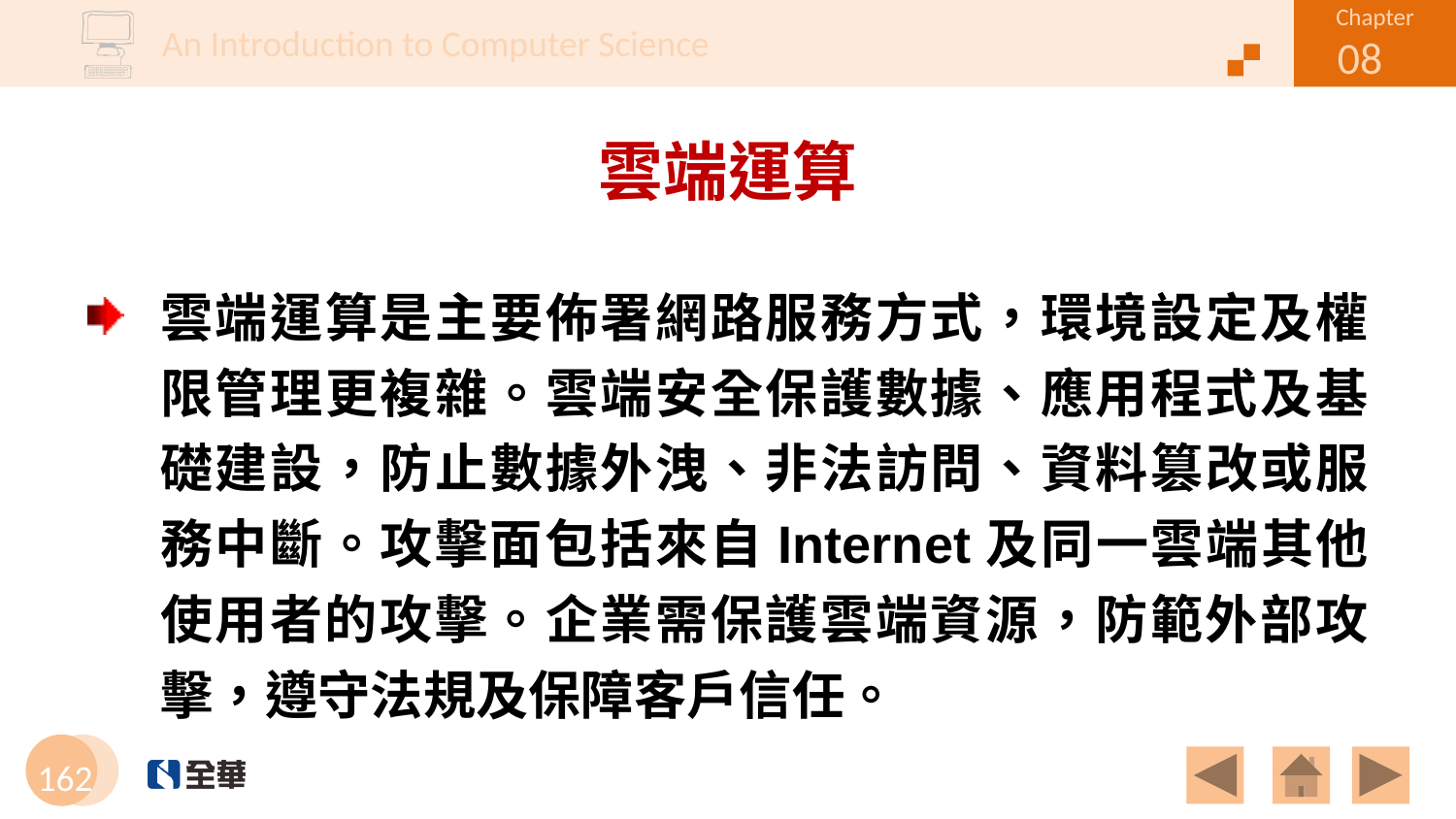

# 雲端運算
雲端運算是主要佈署網路服務方式，環境設定及權限管理更複雜。雲端安全保護數據、應用程式及基礎建設，防止數據外洩、非法訪問、資料篡改或服務中斷。攻擊面包括來自Internet及同一雲端其他使用者的攻擊。企業需保護雲端資源，防範外部攻擊，遵守法規及保障客戶信任。